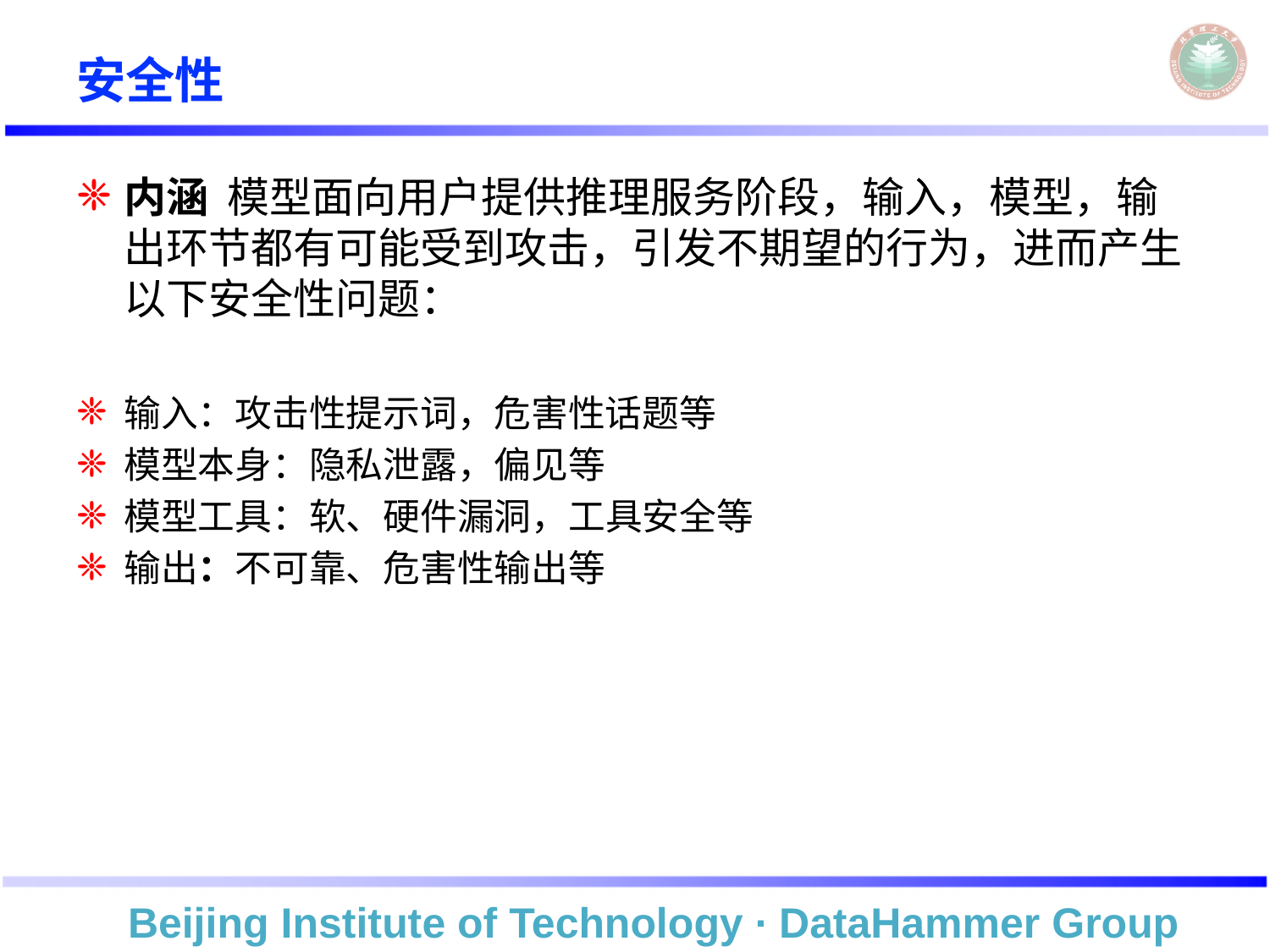

# 安全性
内涵  模型面向用户提供推理服务阶段，输入，模型，输出环节都有可能受到攻击，引发不期望的行为，进而产生以下安全性问题：

输入：攻击性提示词，危害性话题等
模型本身：隐私泄露，偏见等
模型工具：软、硬件漏洞，工具安全等
输出：不可靠、危害性输出等